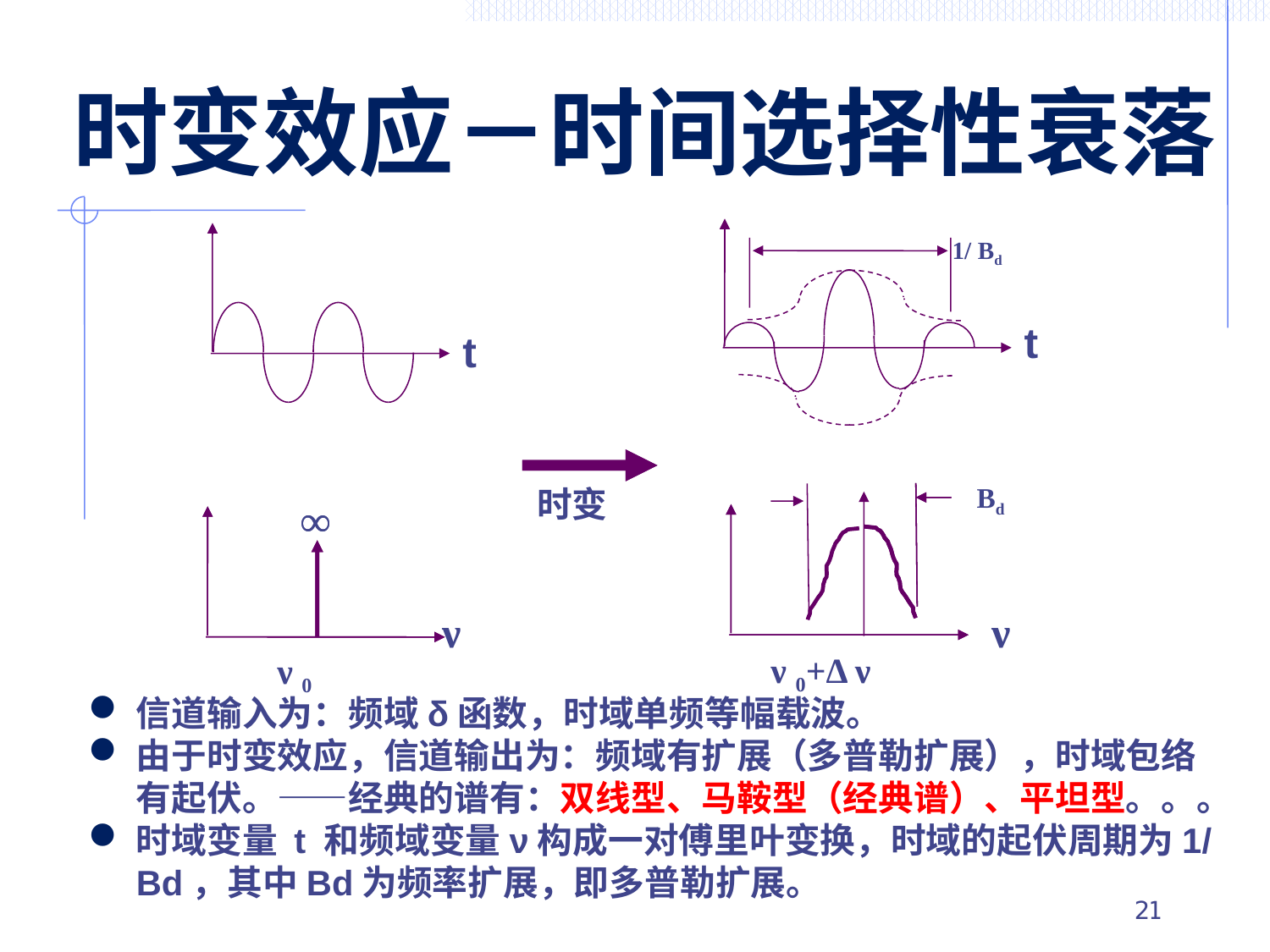

# 时变效应－时间选择性衰落

t

1/ Bd

t

Bd

ν
ν 0+Δ ν
时变
∞
∞

ν
ν 0
信道输入为：频域δ函数，时域单频等幅载波。
由于时变效应，信道输出为：频域有扩展（多普勒扩展），时域包络有起伏。——经典的谱有：双线型、马鞍型（经典谱）、平坦型。。。
时域变量 t 和频域变量ν构成一对傅里叶变换，时域的起伏周期为1/ Bd，其中Bd为频率扩展，即多普勒扩展。
21